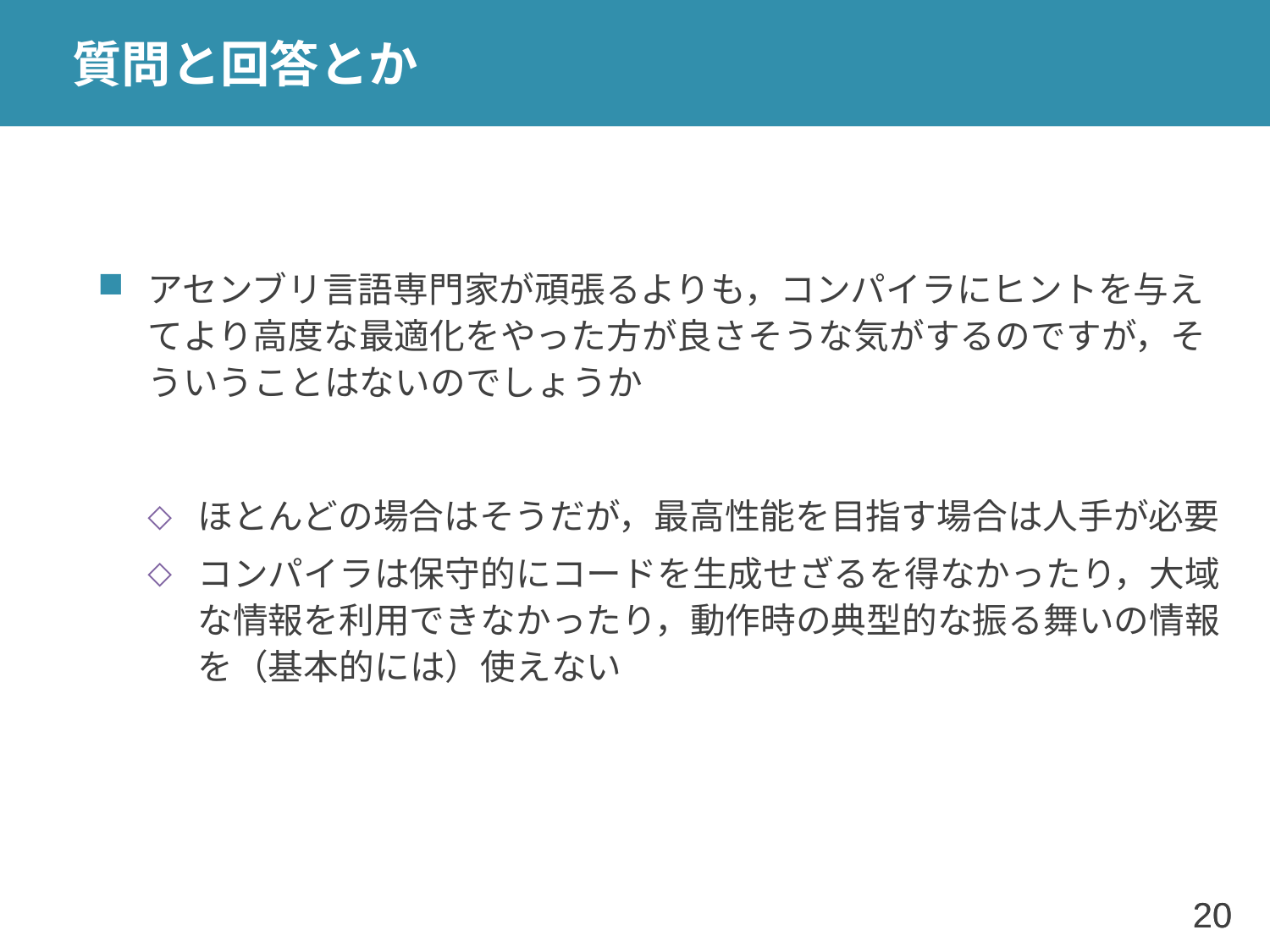

# 質問と回答とか
アセンブリ言語専門家が頑張るよりも，コンパイラにヒントを与えてより高度な最適化をやった方が良さそうな気がするのですが，そういうことはないのでしょうか

ほとんどの場合はそうだが，最高性能を目指す場合は人手が必要
コンパイラは保守的にコードを生成せざるを得なかったり，大域な情報を利用できなかったり，動作時の典型的な振る舞いの情報を（基本的には）使えない